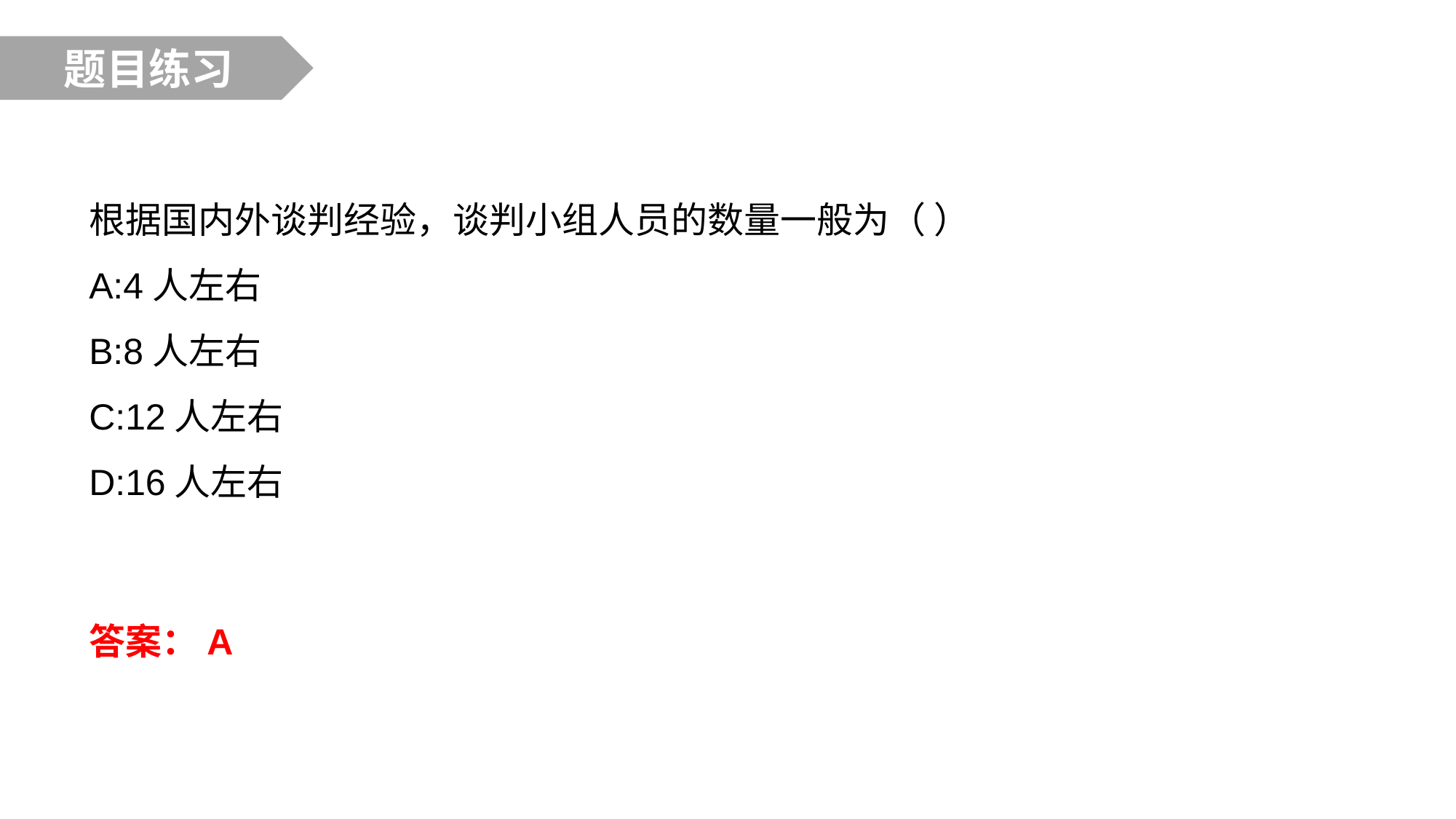

题目练习
根据国内外谈判经验，谈判小组人员的数量一般为（ ）
A:4人左右
B:8人左右
C:12人左右
D:16人左右
答案：A